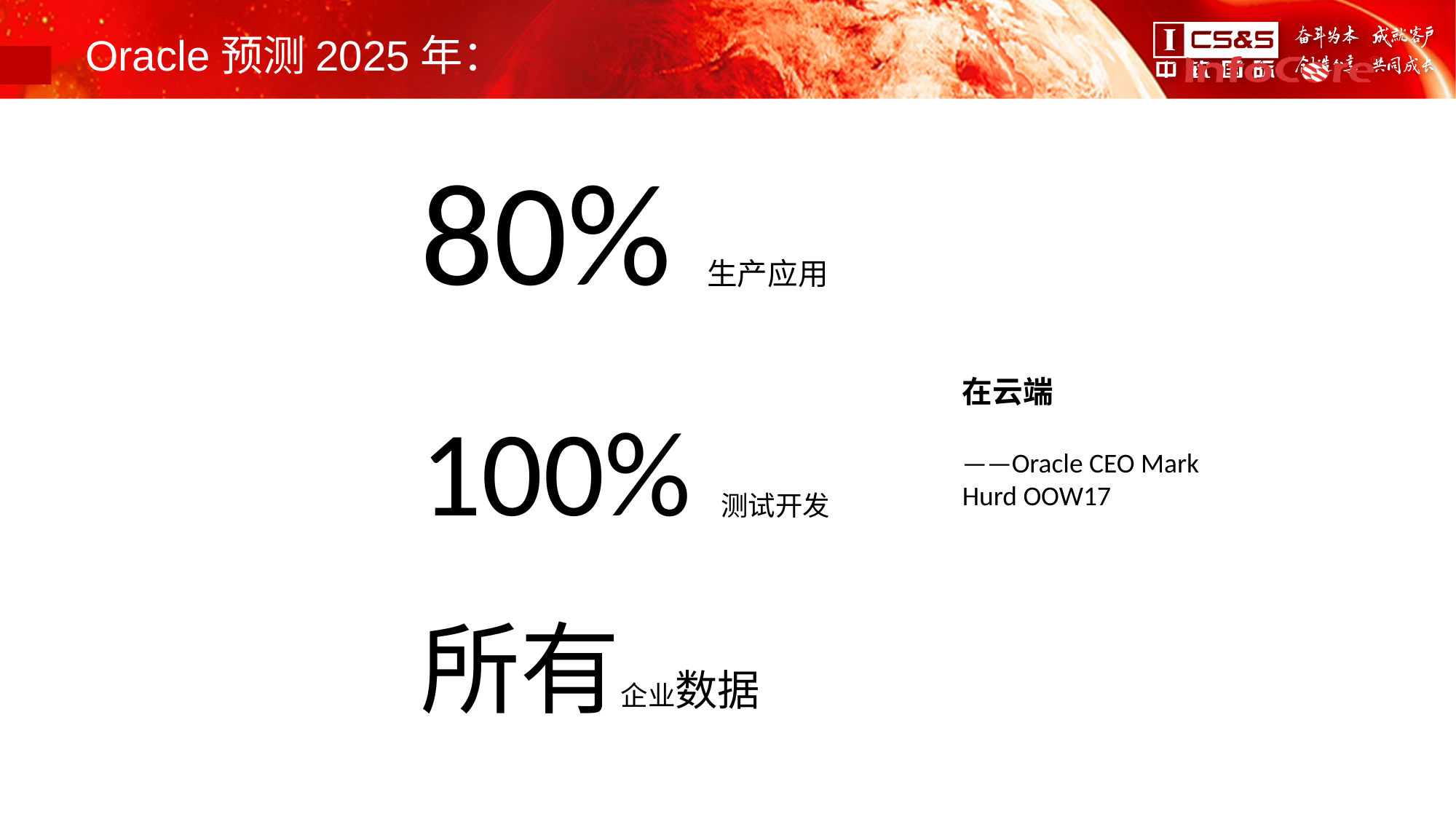

# Oracle预测2025年：
80%生产应用

100%测试开发

所有企业数据

在云端

——Oracle CEO Mark Hurd OOW17